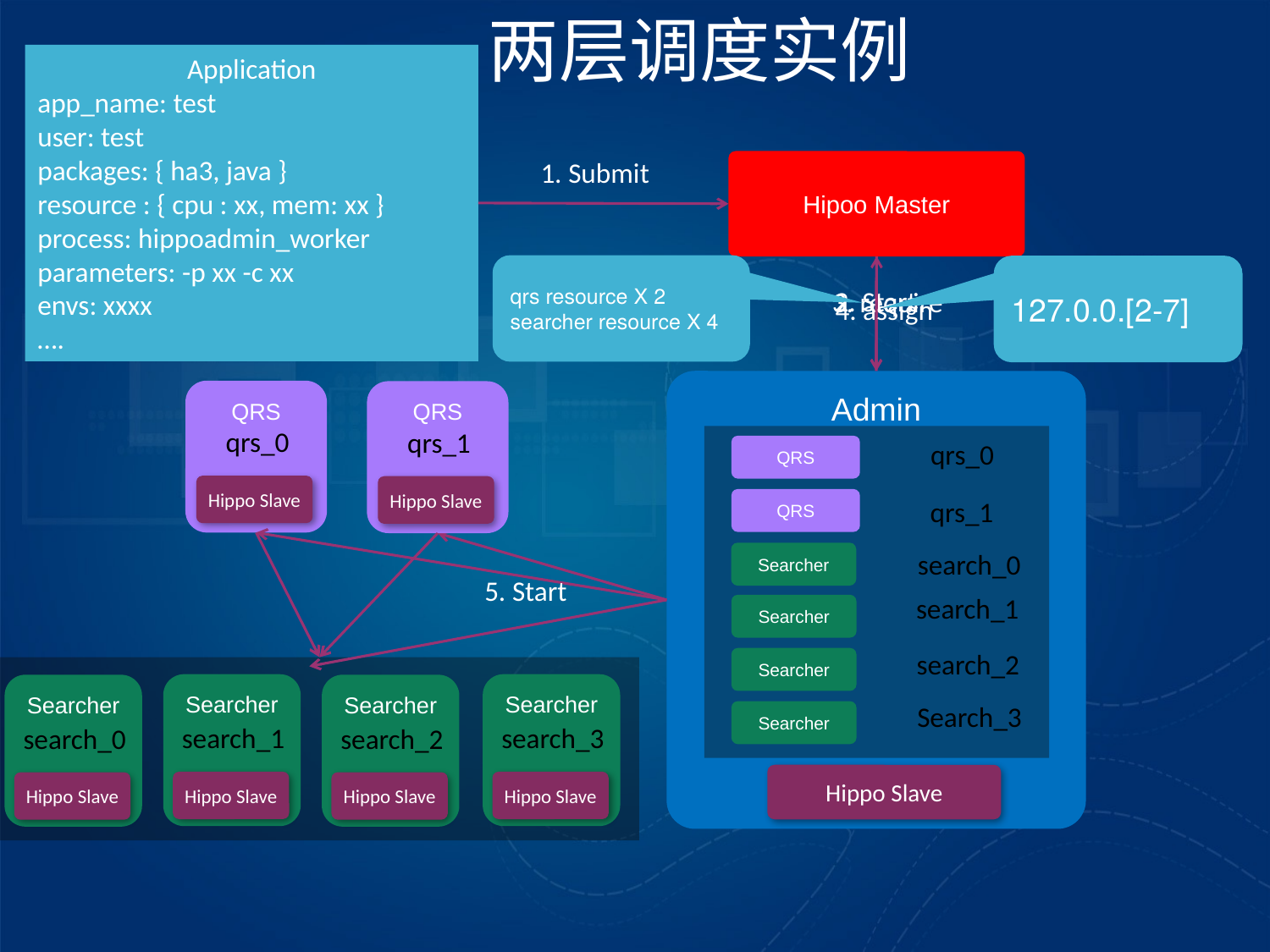

两层调度实例
Application
app_name: test
user: test
packages: { ha3, java }
resource : { cpu : xx, mem: xx }
process: hippoadmin_worker
parameters: -p xx -c xx
envs: xxxx
….
1. Submit
Hipoo Master
qrs resource X 2
searcher resource X 4
127.0.0.[2-7]
2. Start
3. require
4. assign
Admin

Hippo Slave
QRS
QRS
Hippo Slave
Hippo Slave
qrs_0
qrs_1
qrs_0
QRS
qrs_1
QRS
search_0
Searcher
search_1
Searcher
search_2
Searcher
Search_3
Searcher
5. Start

Searcher
Searcher
Searcher
Searcher
Hippo Slave
Hippo Slave
Hippo Slave
Hippo Slave
search_1
search_3
search_2
search_0